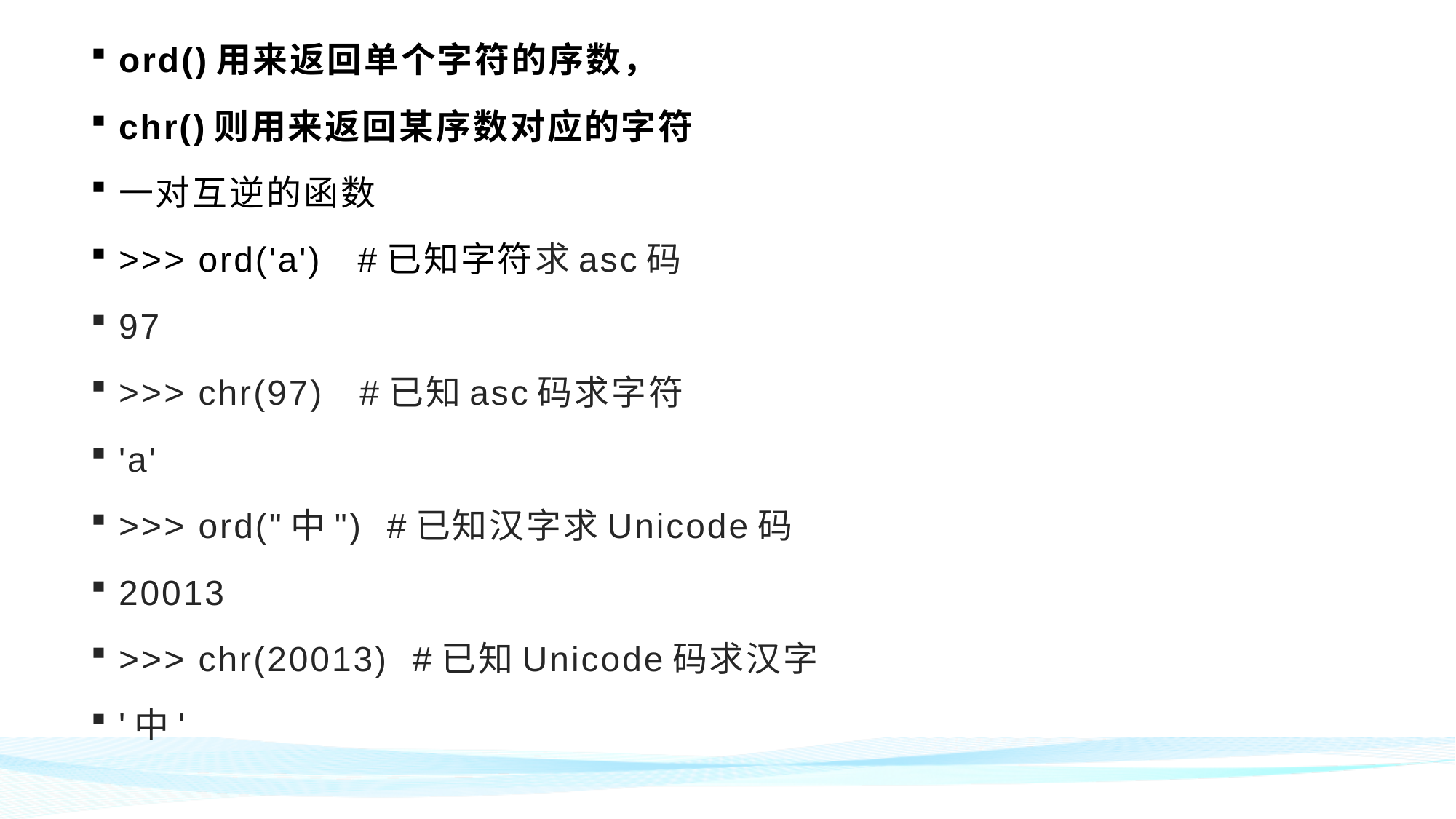

ord()用来返回单个字符的序数，
chr()则用来返回某序数对应的字符
一对互逆的函数
>>> ord('a')   #已知字符求asc码
97
>>> chr(97)   #已知asc码求字符
'a'
>>> ord("中")  #已知汉字求Unicode码
20013
>>> chr(20013)  #已知Unicode码求汉字
'中'